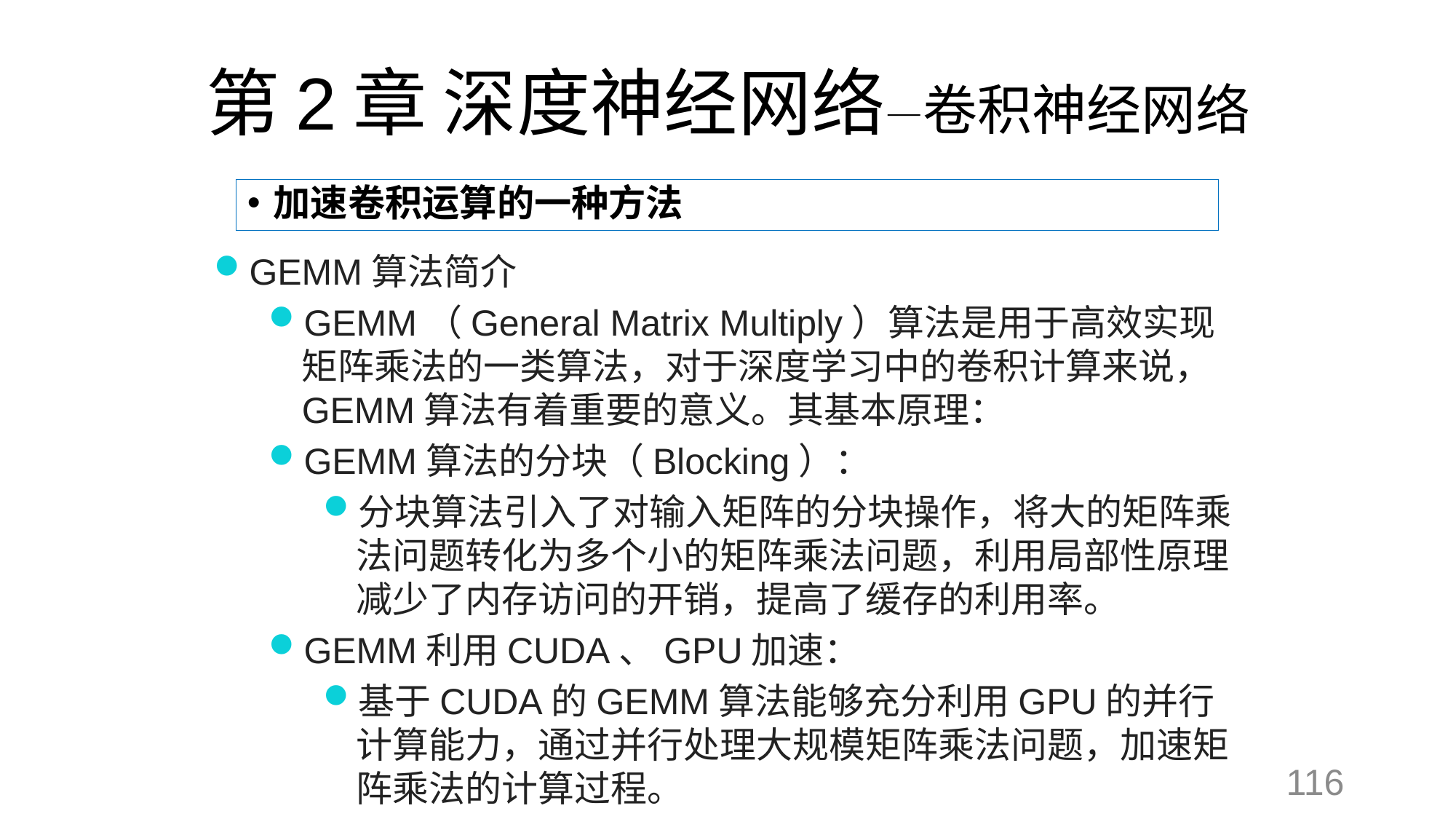

# 第2章 深度神经网络—卷积神经网络
加速卷积运算的一种方法
GEMM算法简介
GEMM（General Matrix Multiply）算法是用于高效实现矩阵乘法的一类算法，对于深度学习中的卷积计算来说，GEMM算法有着重要的意义。其基本原理：
GEMM算法的分块（Blocking）：
分块算法引入了对输入矩阵的分块操作，将大的矩阵乘法问题转化为多个小的矩阵乘法问题，利用局部性原理减少了内存访问的开销，提高了缓存的利用率。
GEMM利用CUDA、GPU加速：
基于CUDA的GEMM算法能够充分利用GPU的并行计算能力，通过并行处理大规模矩阵乘法问题，加速矩阵乘法的计算过程。
116